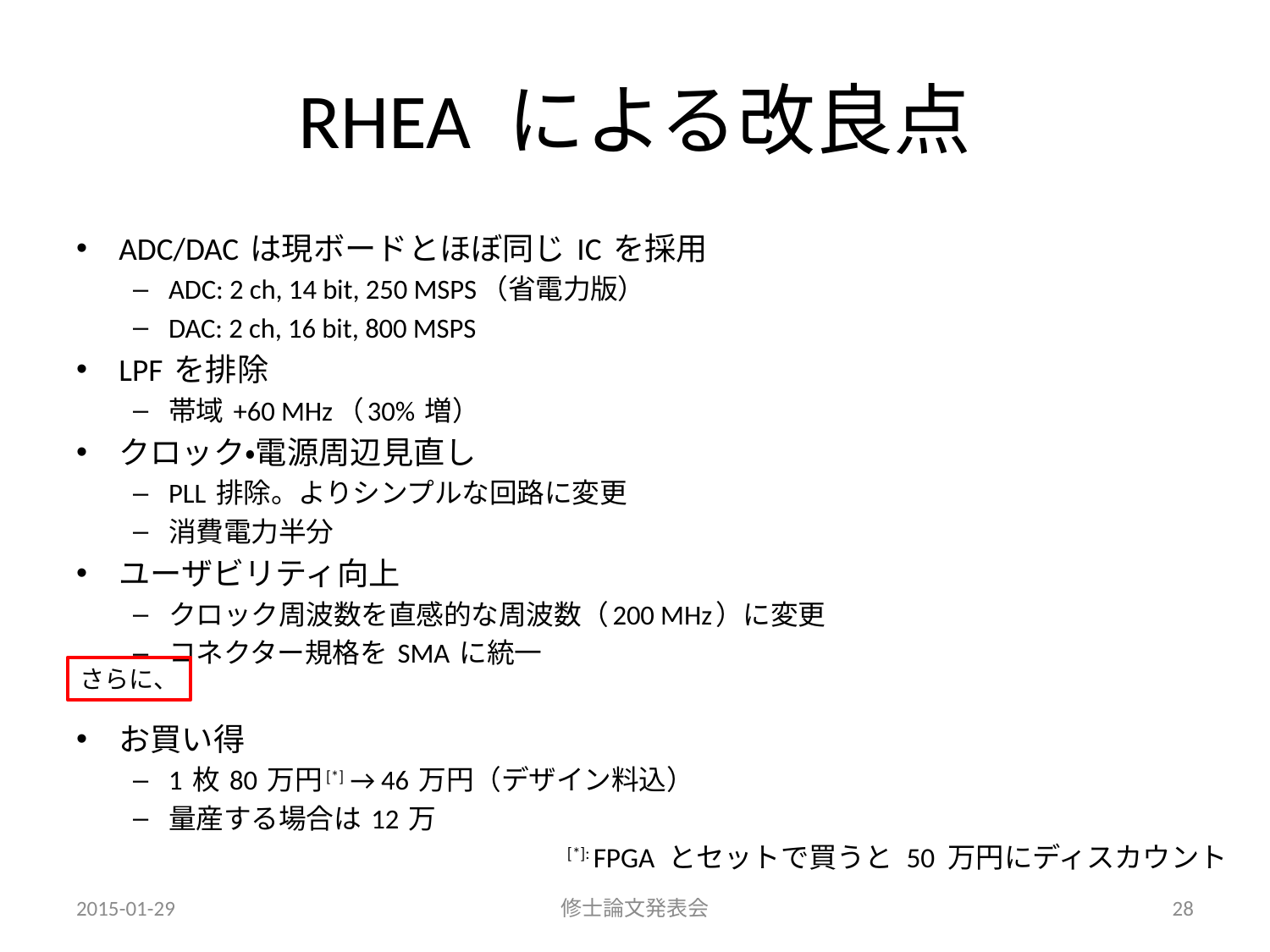

# RHEA による改良点
ADC/DAC は現ボードとほぼ同じ IC を採用
ADC: 2 ch, 14 bit, 250 MSPS（省電力版）
DAC: 2 ch, 16 bit, 800 MSPS
LPF を排除
帯域 +60 MHz（30% 増）
クロック・電源周辺見直し
PLL 排除。よりシンプルな回路に変更
消費電力半分
ユーザビリティ向上
クロック周波数を直感的な周波数（200 MHz）に変更
コネクター規格を SMA に統一

お買い得
1 枚 80 万円[*] → 46 万円（デザイン料込）
量産する場合は 12 万
さらに、
[*]: FPGA とセットで買うと 50 万円にディスカウント
2015-01-29
修士論文発表会
28